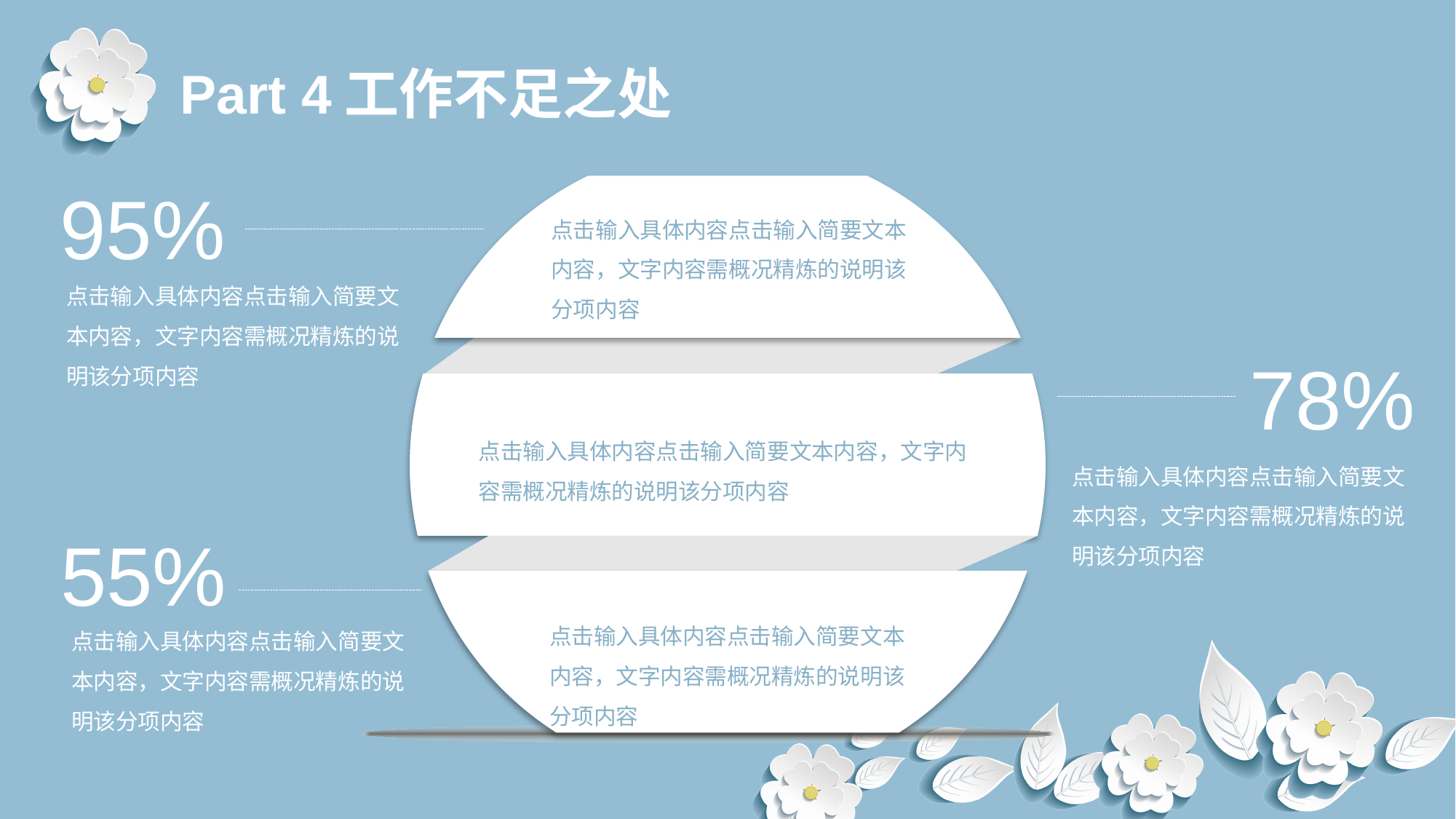

Part 4工作不足之处
95%

点击输入具体内容点击输入简要文本内容，文字内容需概况精炼的说明该分项内容
点击输入具体内容点击输入简要文本内容，文字内容需概况精炼的说明该分项内容

78%

点击输入具体内容点击输入简要文本内容，文字内容需概况精炼的说明该分项内容
点击输入具体内容点击输入简要文本内容，文字内容需概况精炼的说明该分项内容
55%

点击输入具体内容点击输入简要文本内容，文字内容需概况精炼的说明该分项内容
点击输入具体内容点击输入简要文本内容，文字内容需概况精炼的说明该分项内容

延时符